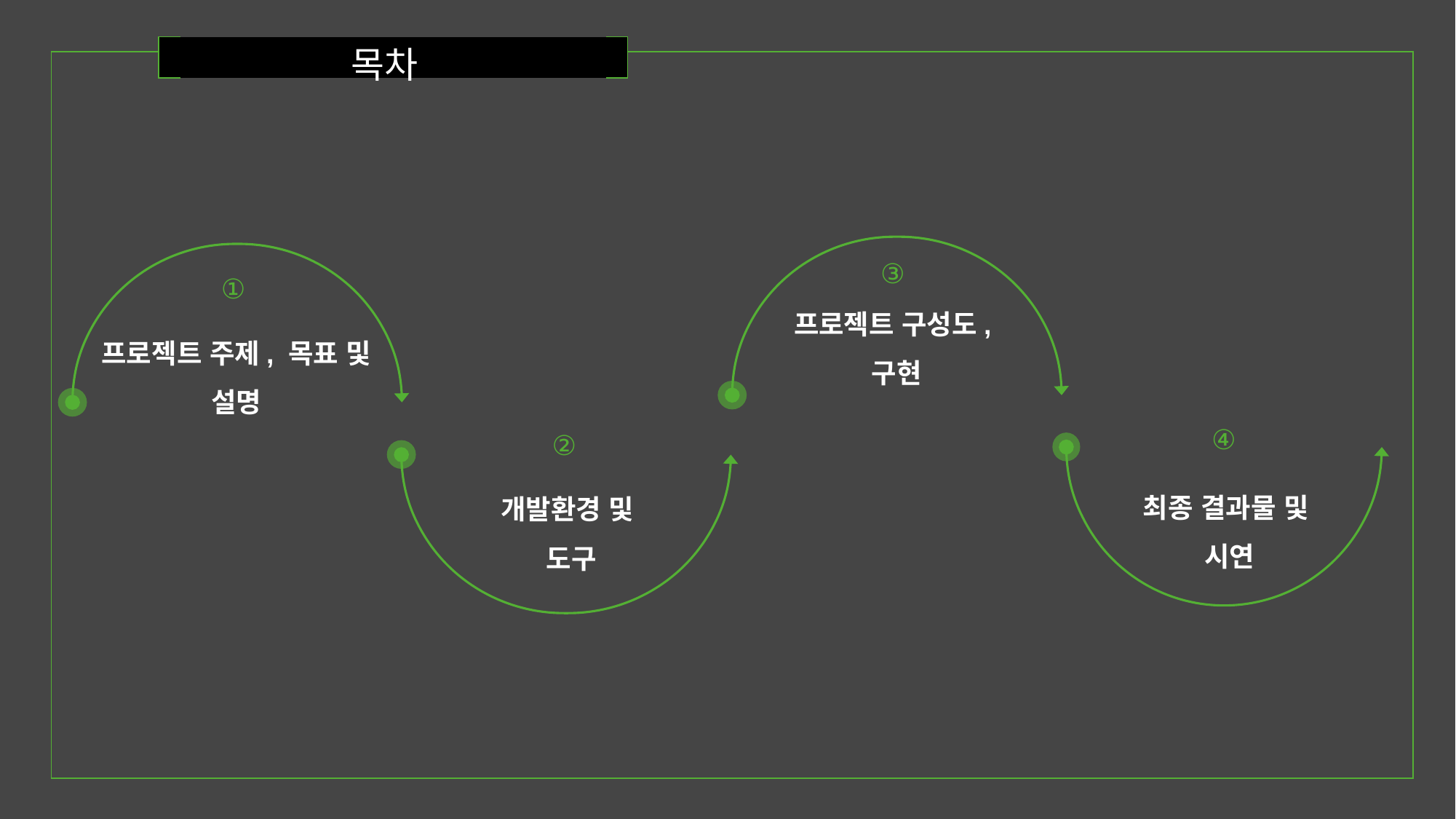

목차
|  |  |  |
| --- | --- | --- |

③
①
프로젝트 구성도,
구현
프로젝트 주제, 목표 및 설명
④
②

최종 결과물 및
시연
개발환경 및
도구